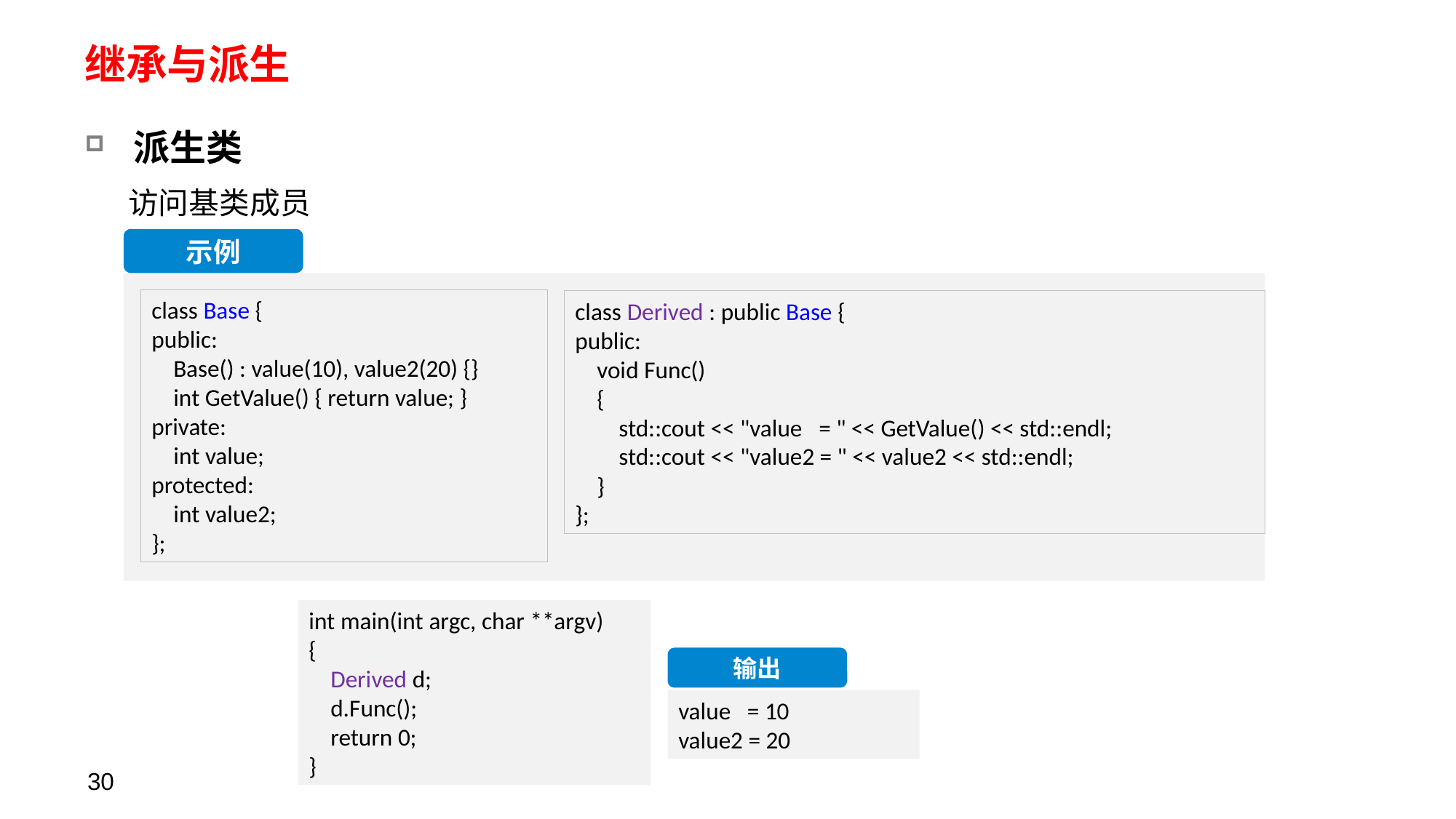

# 继承与派生
派生类
访问基类成员
示例

class Base {
public:
    Base() : value(10), value2(20) {}
    int GetValue() { return value; }
private:
    int value;
protected:
    int value2;
};
class Derived : public Base {
public:
    void Func()
    {
        std::cout << "value   = " << GetValue() << std::endl;
        std::cout << "value2 = " << value2 << std::endl;
    }
};
int main(int argc, char **argv)
{
    Derived d;
    d.Func();
    return 0;
}
输出
value   = 10
value2 = 20
30